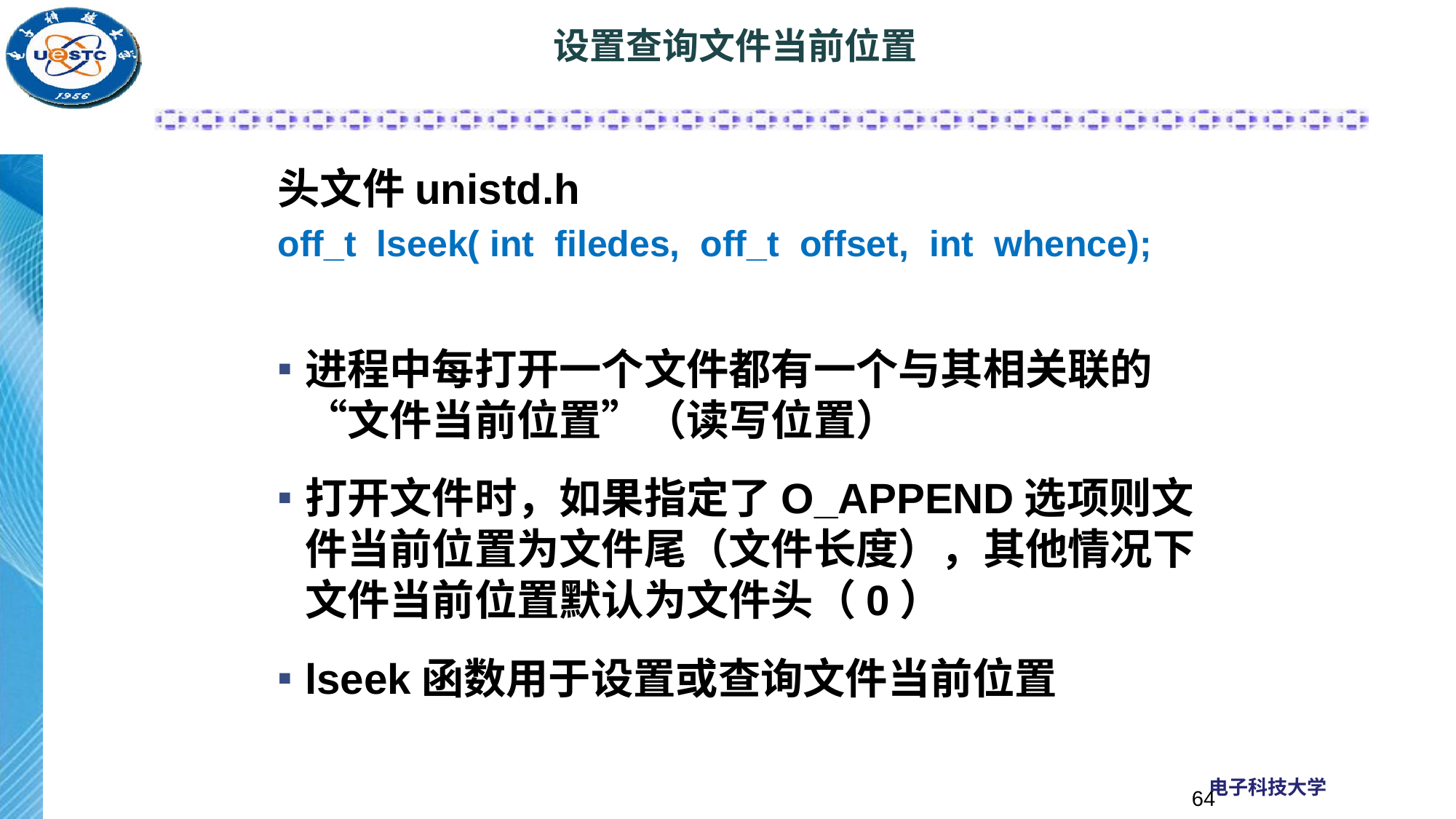

# 设置查询文件当前位置
头文件unistd.h
off_t  lseek( int  filedes,  off_t  offset,  int  whence);

进程中每打开一个文件都有一个与其相关联的“文件当前位置”（读写位置）
打开文件时，如果指定了O_APPEND选项则文件当前位置为文件尾（文件长度），其他情况下文件当前位置默认为文件头（0）
lseek函数用于设置或查询文件当前位置
64